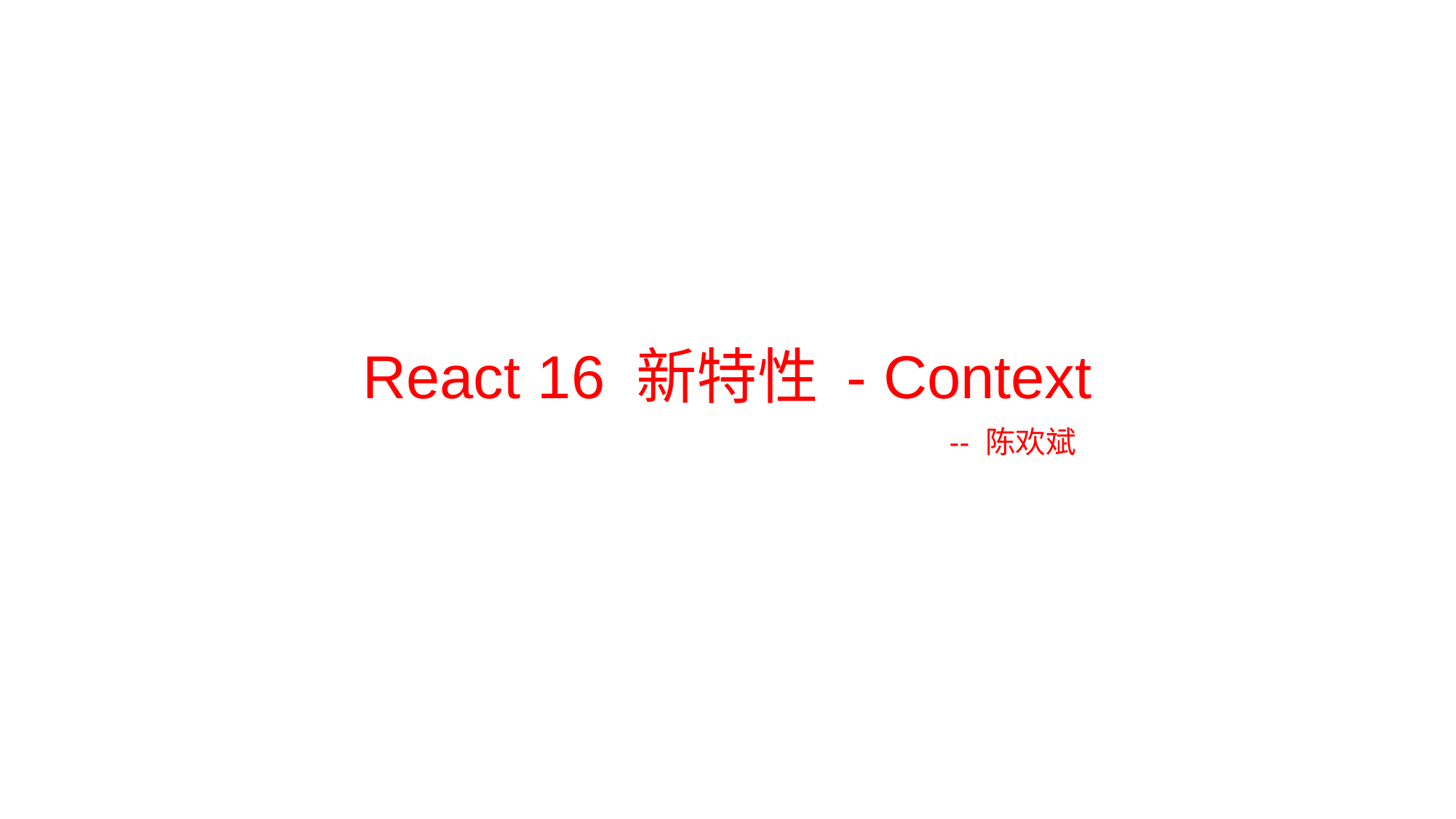

# React 16 新特性 - Context
    -- 陈欢斌